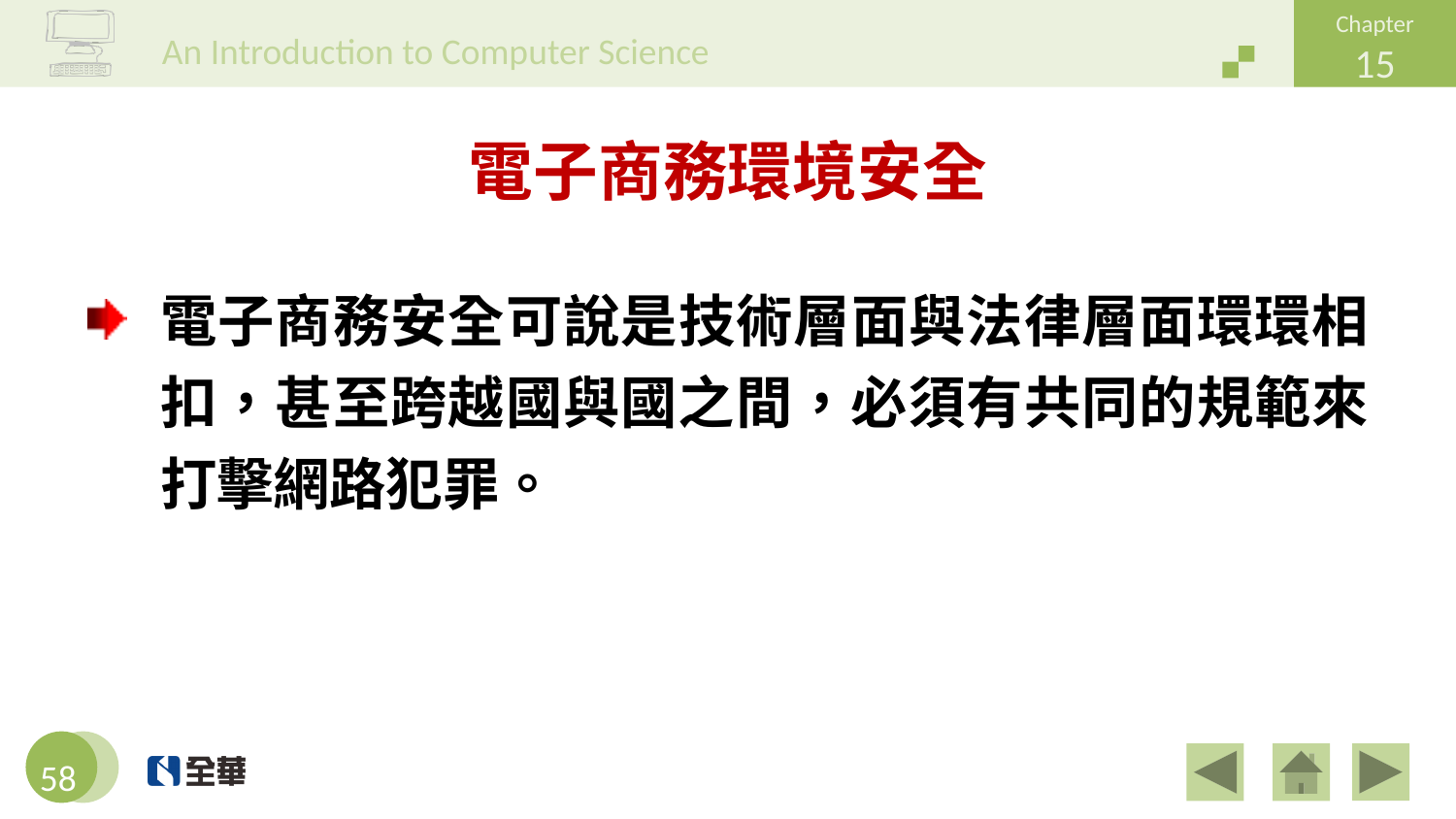

# 電子商務環境安全
電子商務安全可說是技術層面與法律層面環環相扣，甚至跨越國與國之間，必須有共同的規範來打擊網路犯罪。